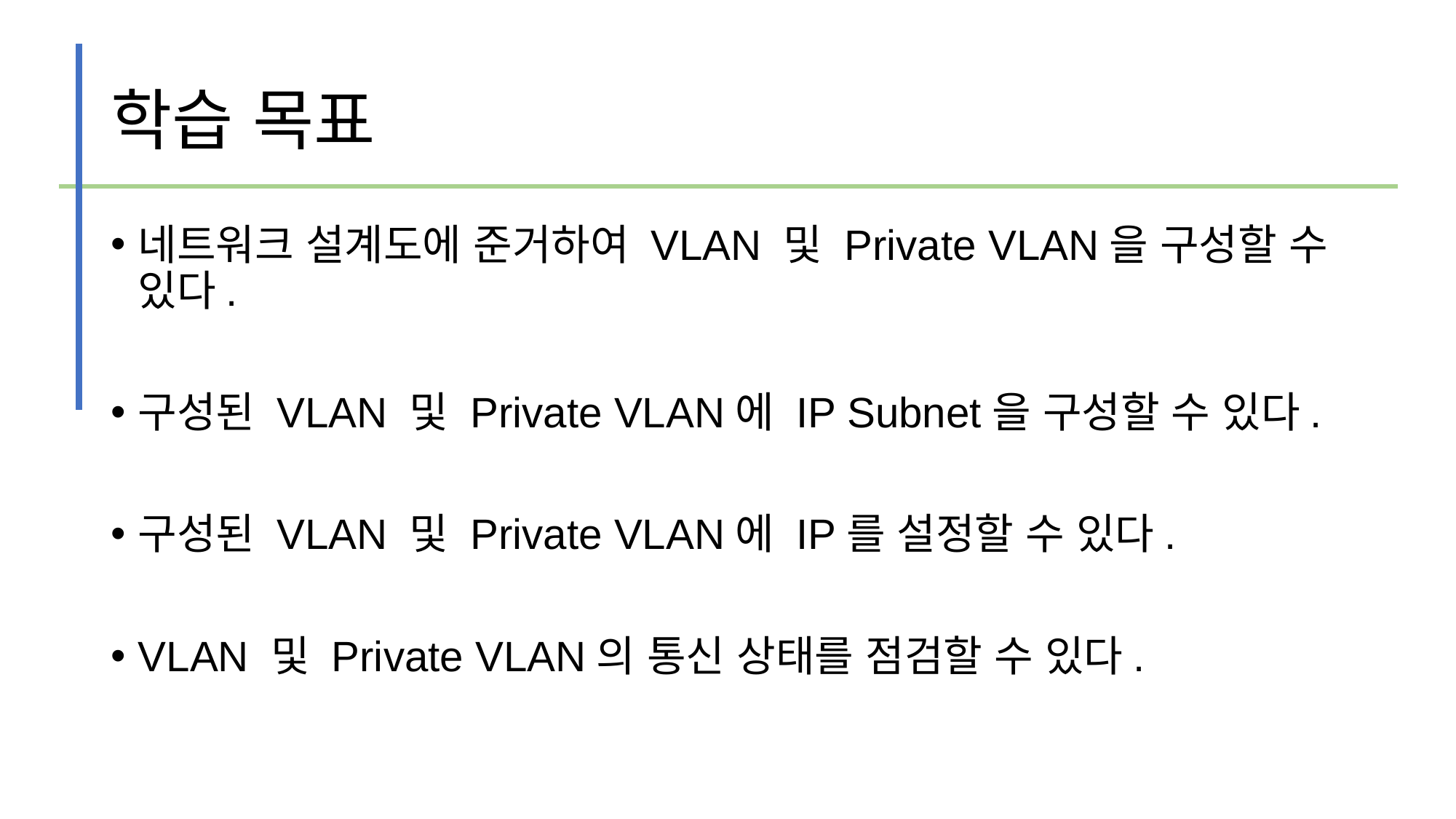

# 학습 목표
네트워크 설계도에 준거하여 VLAN 및 Private VLAN을 구성할 수 있다.

구성된 VLAN 및 Private VLAN에 IP Subnet을 구성할 수 있다.

구성된 VLAN 및 Private VLAN에 IP를 설정할 수 있다.

VLAN 및 Private VLAN의 통신 상태를 점검할 수 있다.